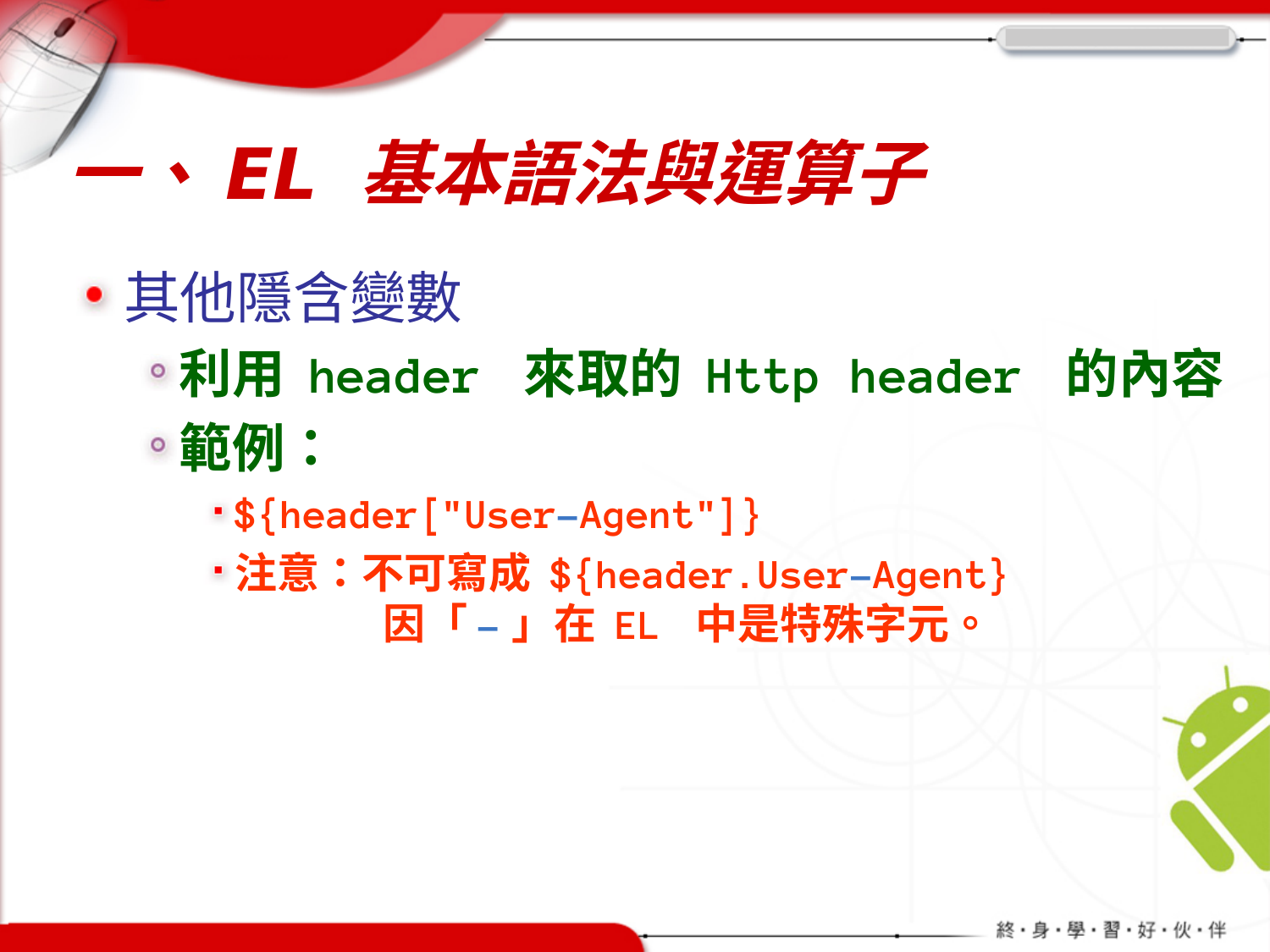

# 一、EL 基本語法與運算子
其他隱含變數
利用 header 來取的 Http header 的內容
範例：
${header["User-Agent"]}
注意：不可寫成 ${header.User-Agent}
      因「-」在 EL 中是特殊字元。